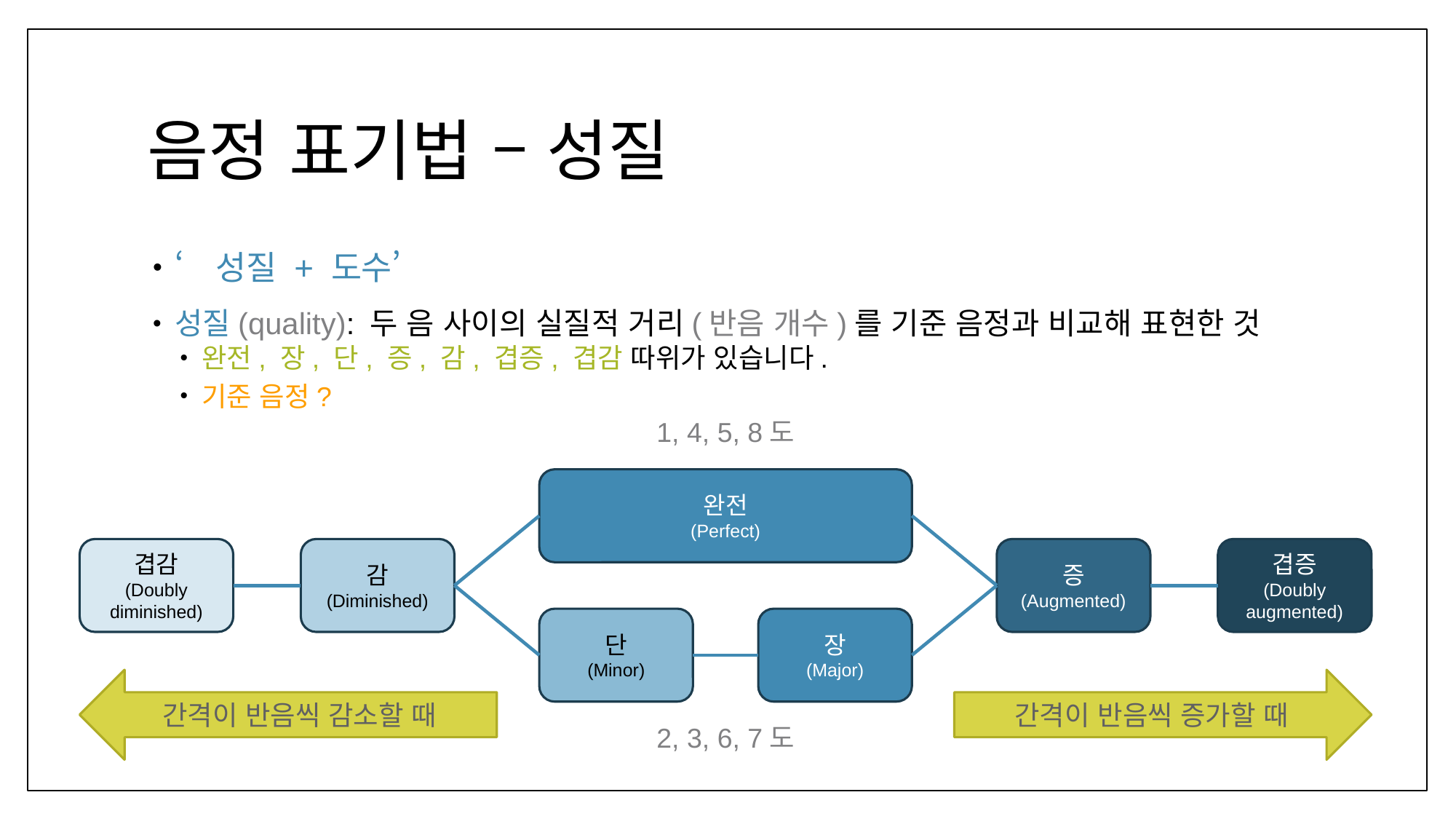

# 음정 표기법 – 성질
‘성질 + 도수’
성질(quality): 두 음 사이의 실질적 거리(반음 개수)를 기준 음정과 비교해 표현한 것
완전, 장, 단, 증, 감, 겹증, 겹감 따위가 있습니다.
기준 음정?
1, 4, 5, 8도
완전
(Perfect)
겹감
(Doubly
diminished)
감
(Diminished)
증
(Augmented)
겹증
(Doubly
augmented)
단
(Minor)
장
(Major)
간격이 반음씩 감소할 때
간격이 반음씩 증가할 때
2, 3, 6, 7도